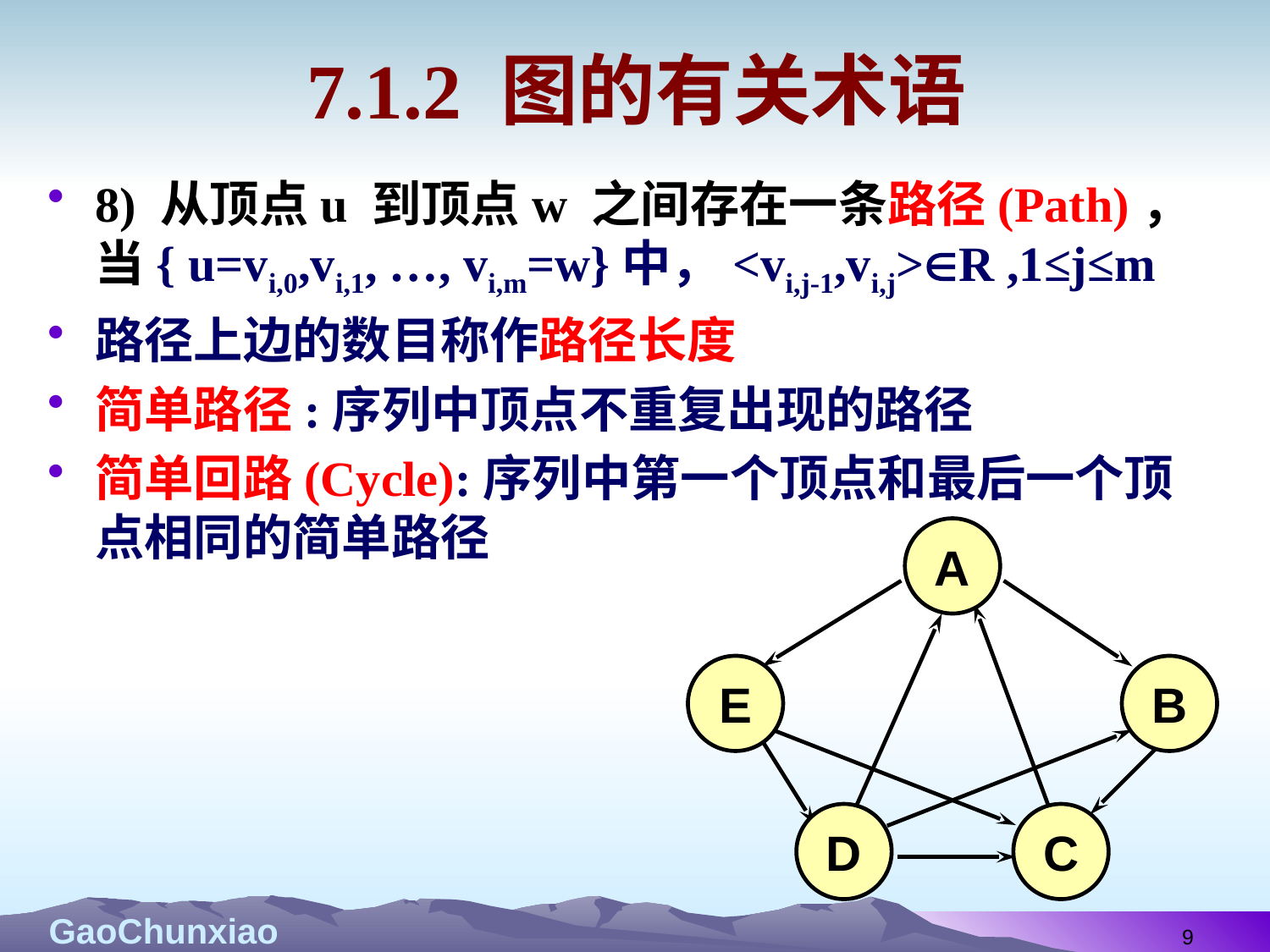

# 7.1.2 图的有关术语
8) 从顶点u 到顶点w 之间存在一条路径(Path)，当{ u=vi,0,vi,1, …, vi,m=w}中，<vi,j-1,vi,j>∈R ,1≤j≤m
路径上边的数目称作路径长度
简单路径:序列中顶点不重复出现的路径
简单回路(Cycle):序列中第一个顶点和最后一个顶点相同的简单路径
A

E
B

D
C

9